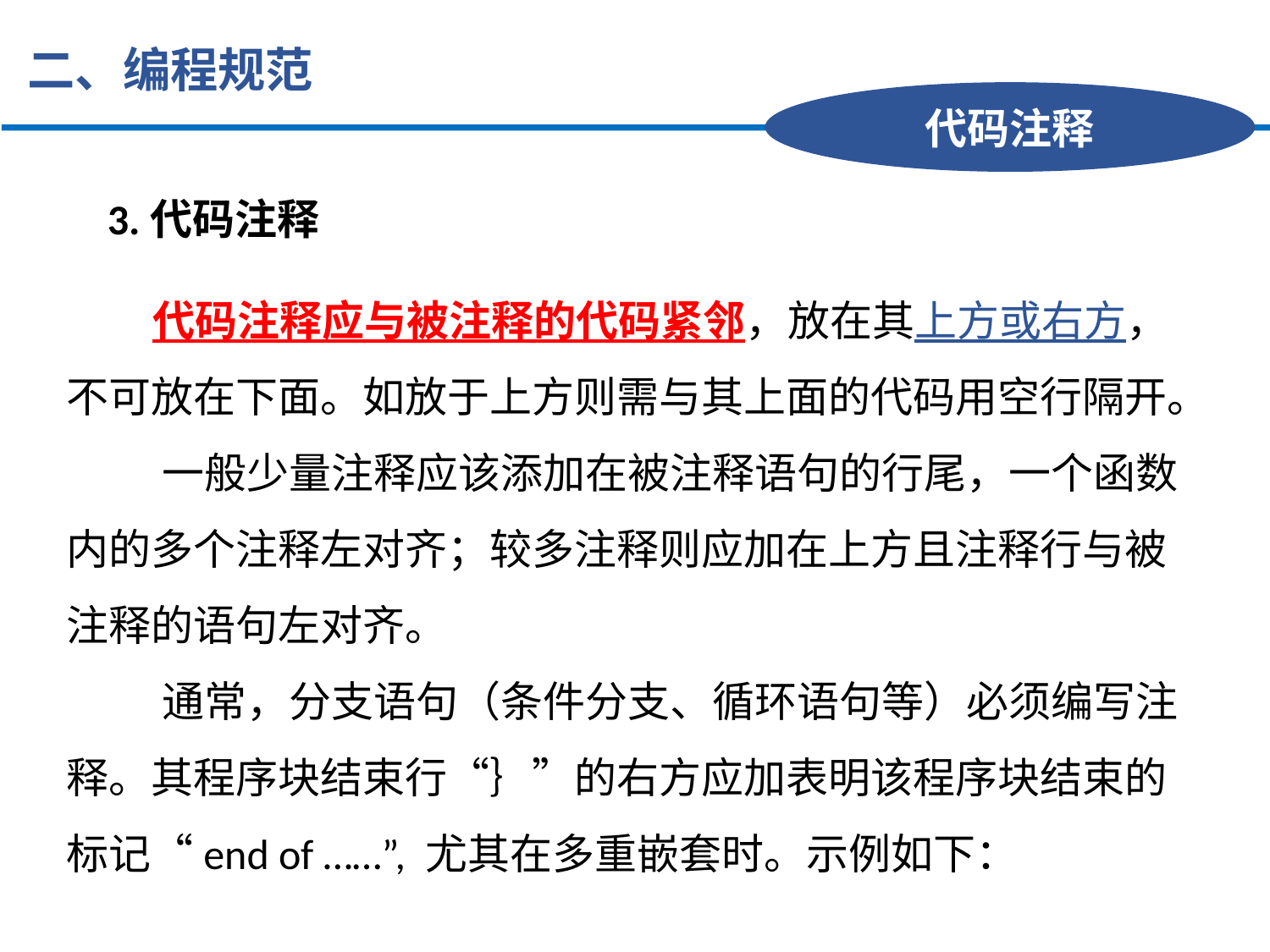

二、编程规范
代码注释

3.代码注释

        代码注释应与被注释的代码紧邻，放在其上方或右方，不可放在下面。如放于上方则需与其上面的代码用空行隔开。
         一般少量注释应该添加在被注释语句的行尾，一个函数内的多个注释左对齐；较多注释则应加在上方且注释行与被注释的语句左对齐。
         通常，分支语句（条件分支、循环语句等）必须编写注释。其程序块结束行“｝”的右方应加表明该程序块结束的标记“end of ……”, 尤其在多重嵌套时。示例如下：